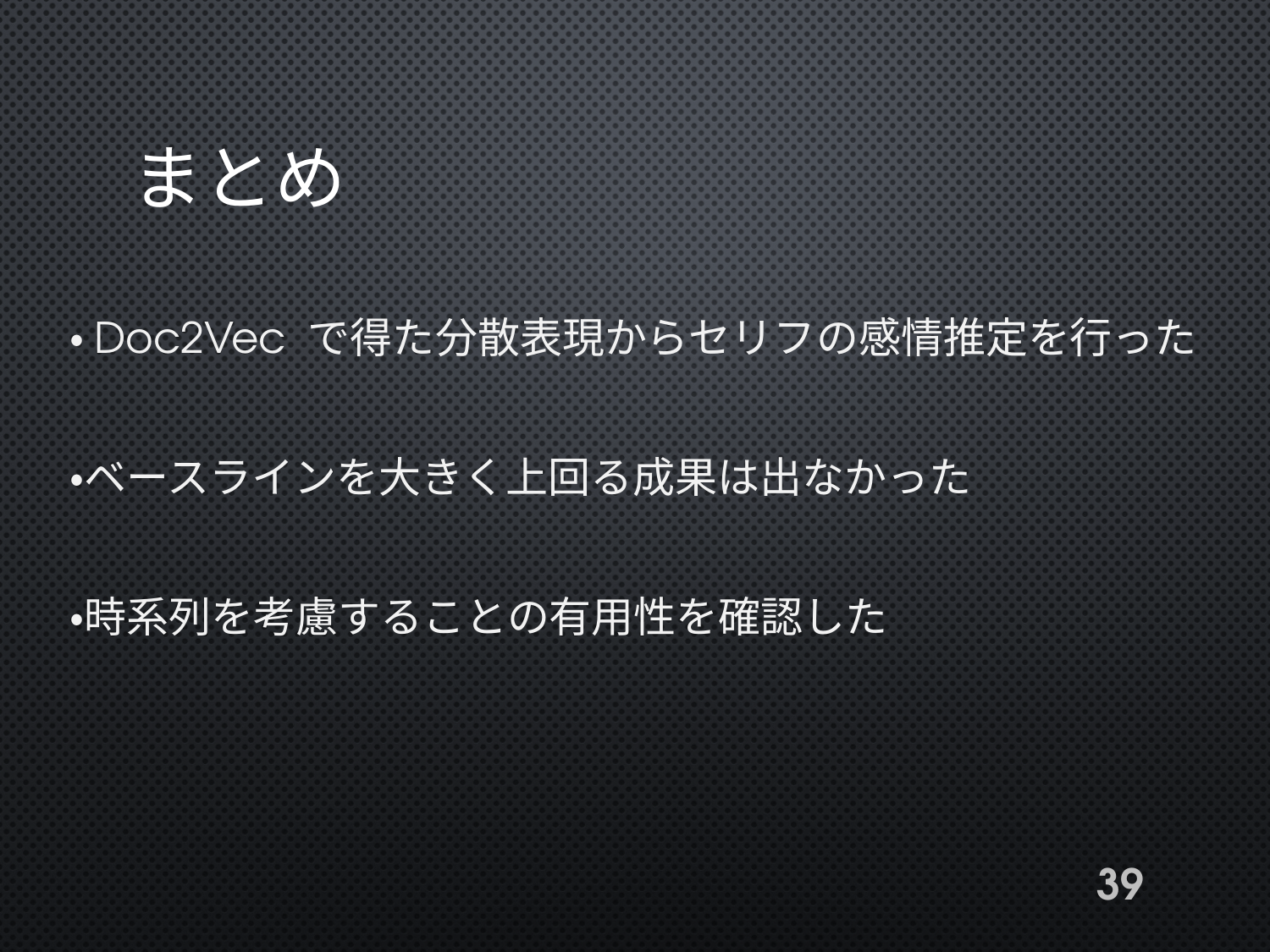

# まとめ
・Doc2Vec で得た分散表現からセリフの感情推定を行った

・ベースラインを大きく上回る成果は出なかった

・時系列を考慮することの有用性を確認した
39